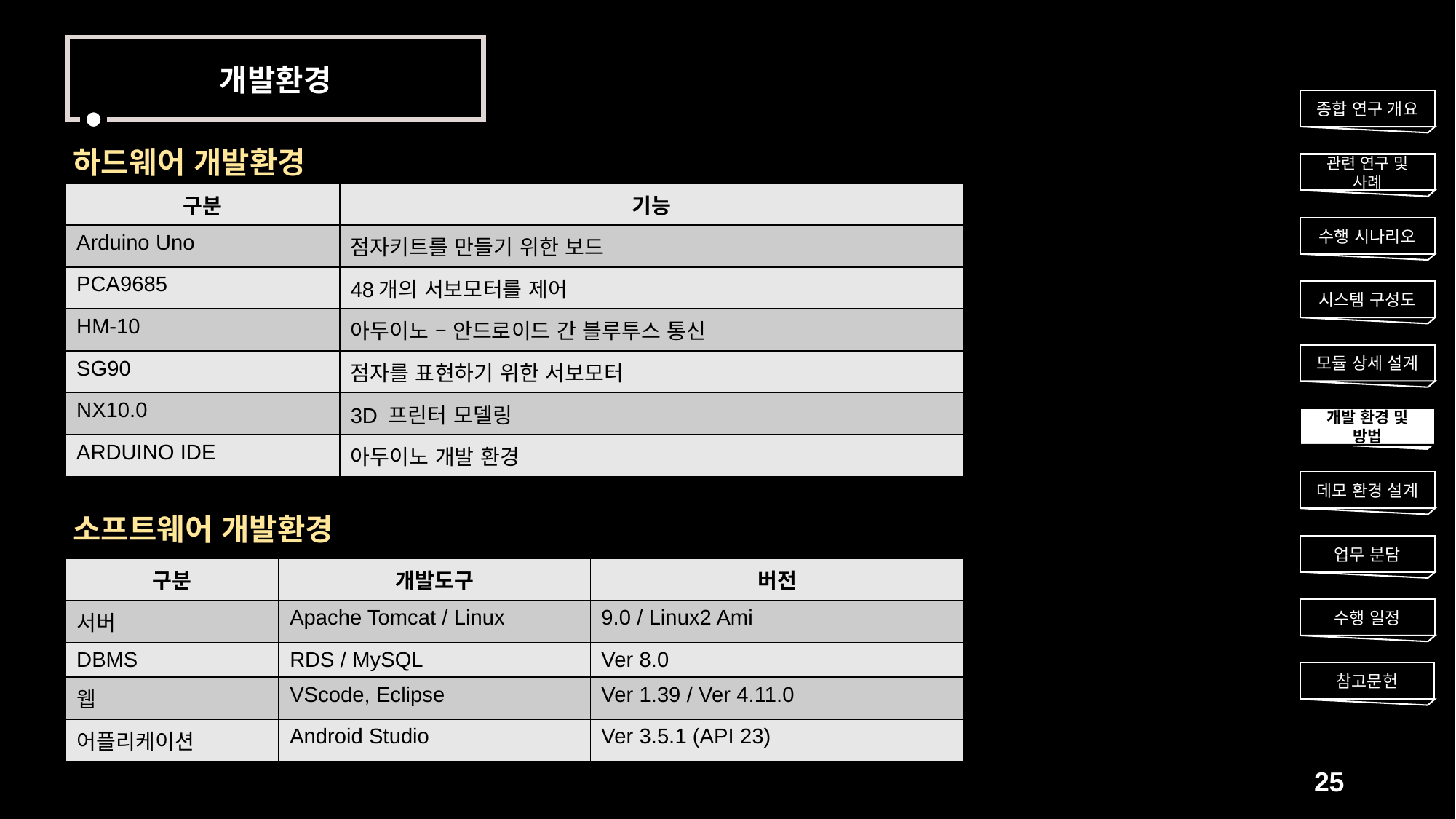

개발환경
종합 연구 개요

하드웨어 개발환경
관련 연구 및 사례

| 구분 | 기능 |
| --- | --- |
| Arduino Uno | 점자키트를 만들기 위한 보드 |
| PCA9685 | 48개의 서보모터를 제어 |
| HM-10 | 아두이노 – 안드로이드 간 블루투스 통신 |
| SG90 | 점자를 표현하기 위한 서보모터 |
| NX10.0 | 3D 프린터 모델링 |
| ARDUINO IDE | 아두이노 개발 환경 |
수행 시나리오

시스템 구성도

모듈 상세 설계

개발 환경 및 방법

데모 환경 설계

소프트웨어 개발환경
업무 분담

| 구분 | 개발도구 | 버전 |
| --- | --- | --- |
| 서버 | Apache Tomcat / Linux | 9.0 / Linux2 Ami |
| DBMS | RDS / MySQL | Ver 8.0 |
| 웹 | VScode, Eclipse | Ver 1.39 / Ver 4.11.0 |
| 어플리케이션 | Android Studio | Ver 3.5.1 (API 23) |
수행 일정

참고문헌

25